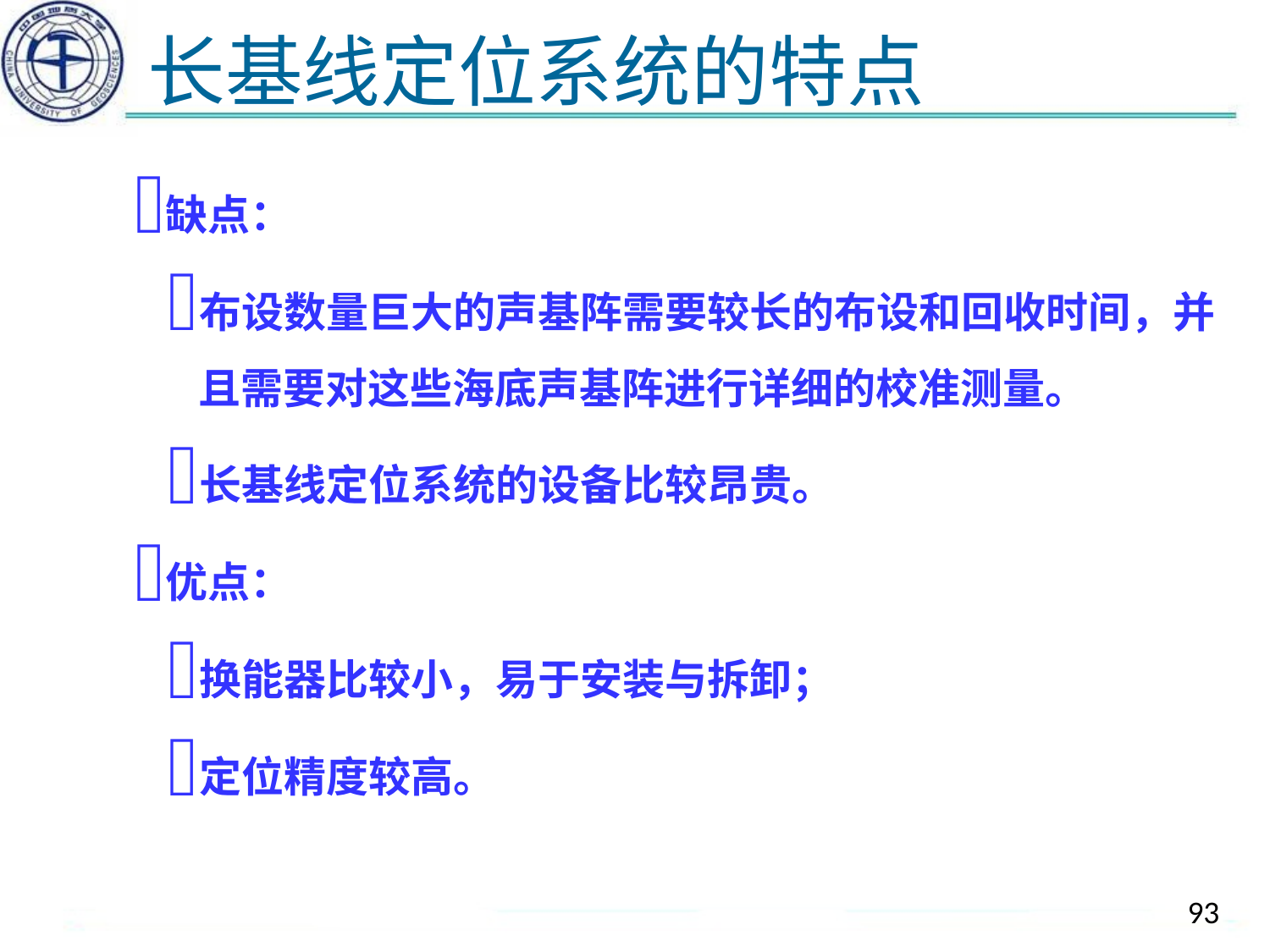

# 长基线定位系统的特点
缺点：
布设数量巨大的声基阵需要较长的布设和回收时间，并且需要对这些海底声基阵进行详细的校准测量。
长基线定位系统的设备比较昂贵。
优点：
换能器比较小，易于安装与拆卸；
定位精度较高。
93